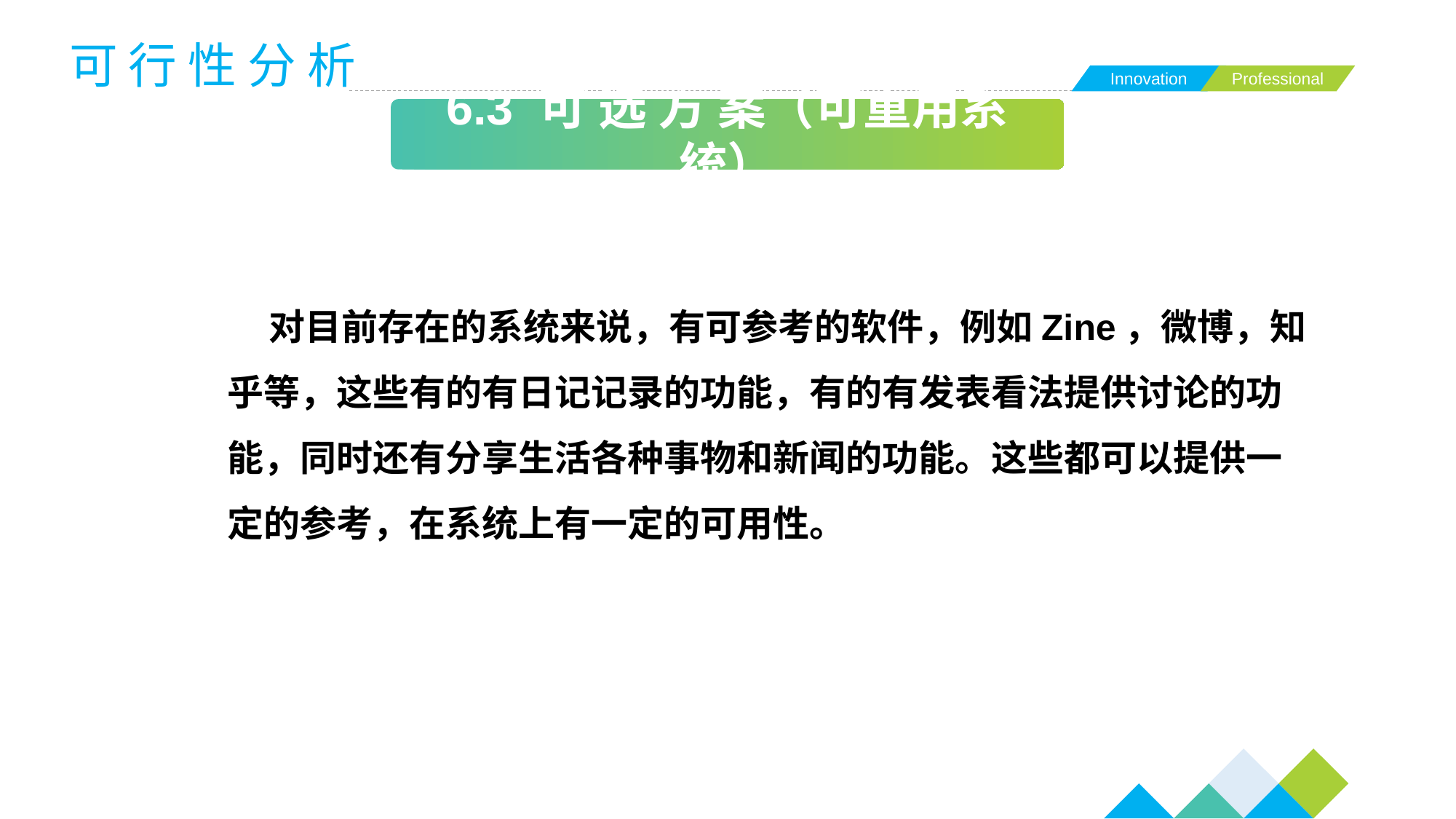

可 行 性 分 析
6.3 可 选 方 案（可重用系统）
    对目前存在的系统来说，有可参考的软件，例如Zine，微博，知乎等，这些有的有日记记录的功能，有的有发表看法提供讨论的功能，同时还有分享生活各种事物和新闻的功能。这些都可以提供一定的参考，在系统上有一定的可用性。